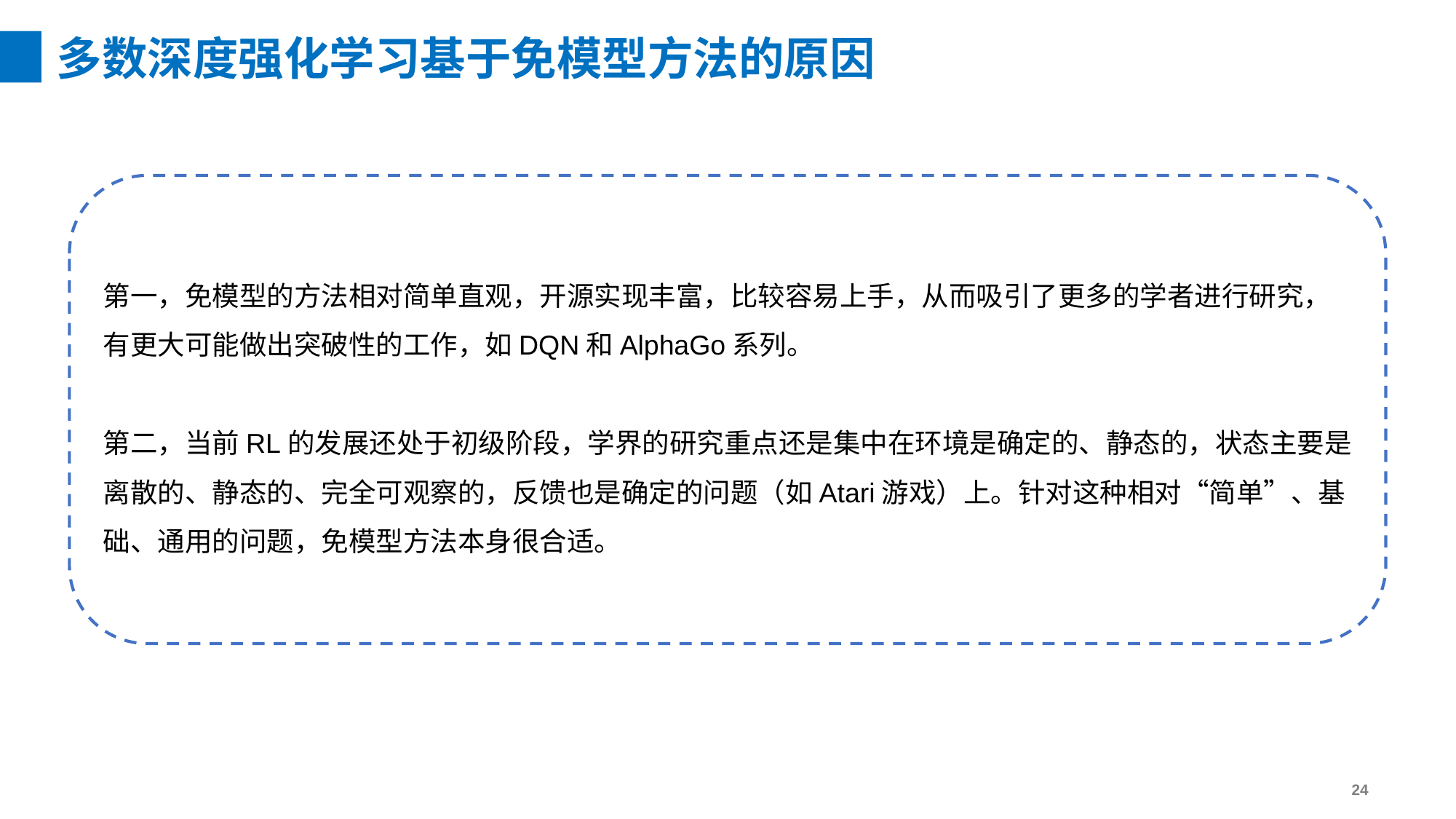

多数深度强化学习基于免模型方法的原因
第一，免模型的方法相对简单直观，开源实现丰富，比较容易上手，从而吸引了更多的学者进行研究，有更大可能做出突破性的工作，如DQN和AlphaGo系列。

第二，当前RL的发展还处于初级阶段，学界的研究重点还是集中在环境是确定的、静态的，状态主要是离散的、静态的、完全可观察的，反馈也是确定的问题（如Atari游戏）上。针对这种相对“简单”、基础、通用的问题，免模型方法本身很合适。
24